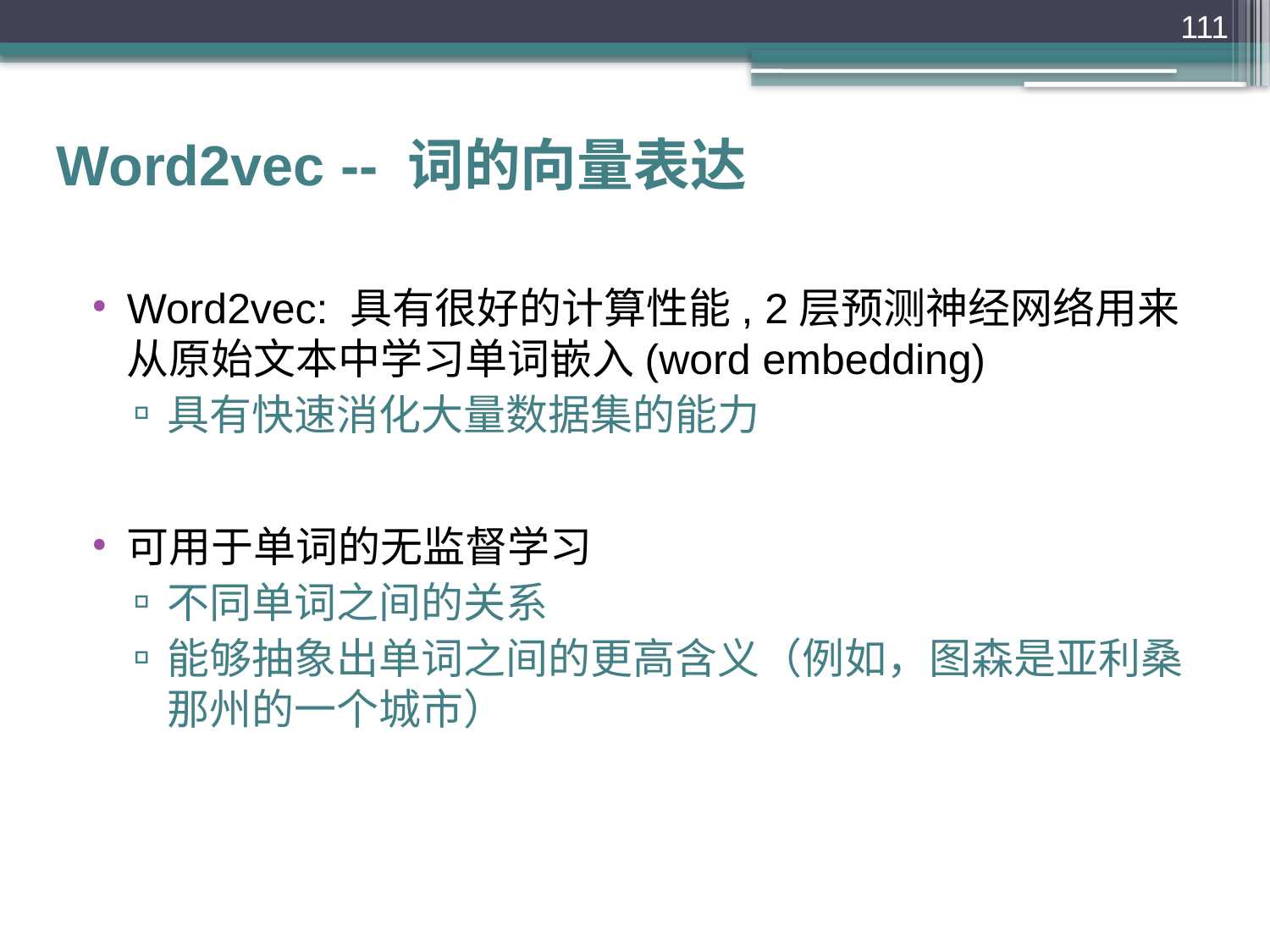

111
# Word2vec -- 词的向量表达
Word2vec: 具有很好的计算性能, 2层预测神经网络用来从原始文本中学习单词嵌入(word embedding)
具有快速消化大量数据集的能力

可用于单词的无监督学习
不同单词之间的关系
能够抽象出单词之间的更高含义（例如，图森是亚利桑那州的一个城市）